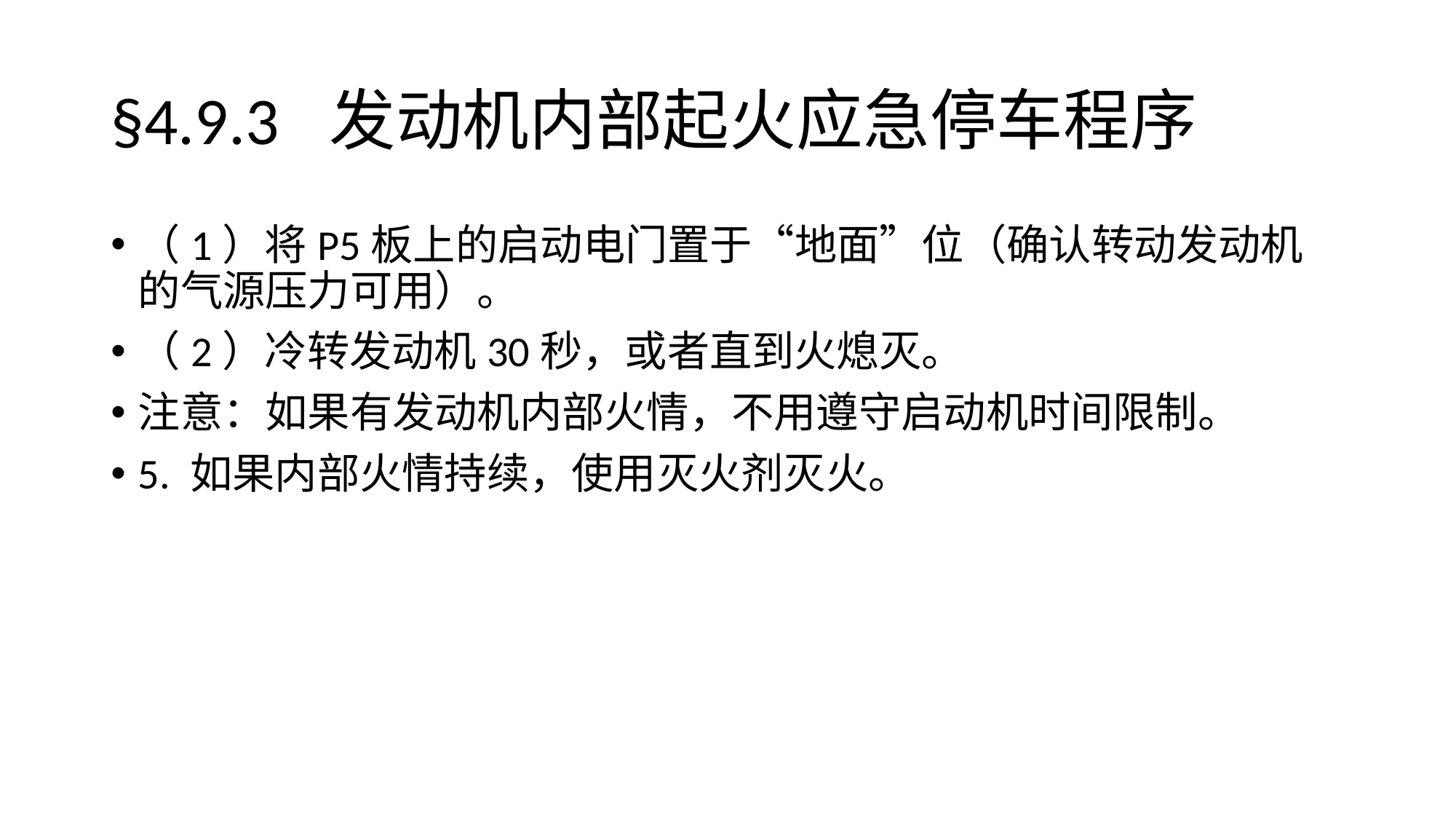

# §4.9.3	发动机内部起火应急停车程序
（1）将P5板上的启动电门置于“地面”位（确认转动发动机的气源压力可用）。
（2）冷转发动机30秒，或者直到火熄灭。
注意：如果有发动机内部火情，不用遵守启动机时间限制。
5. 如果内部火情持续，使用灭火剂灭火。